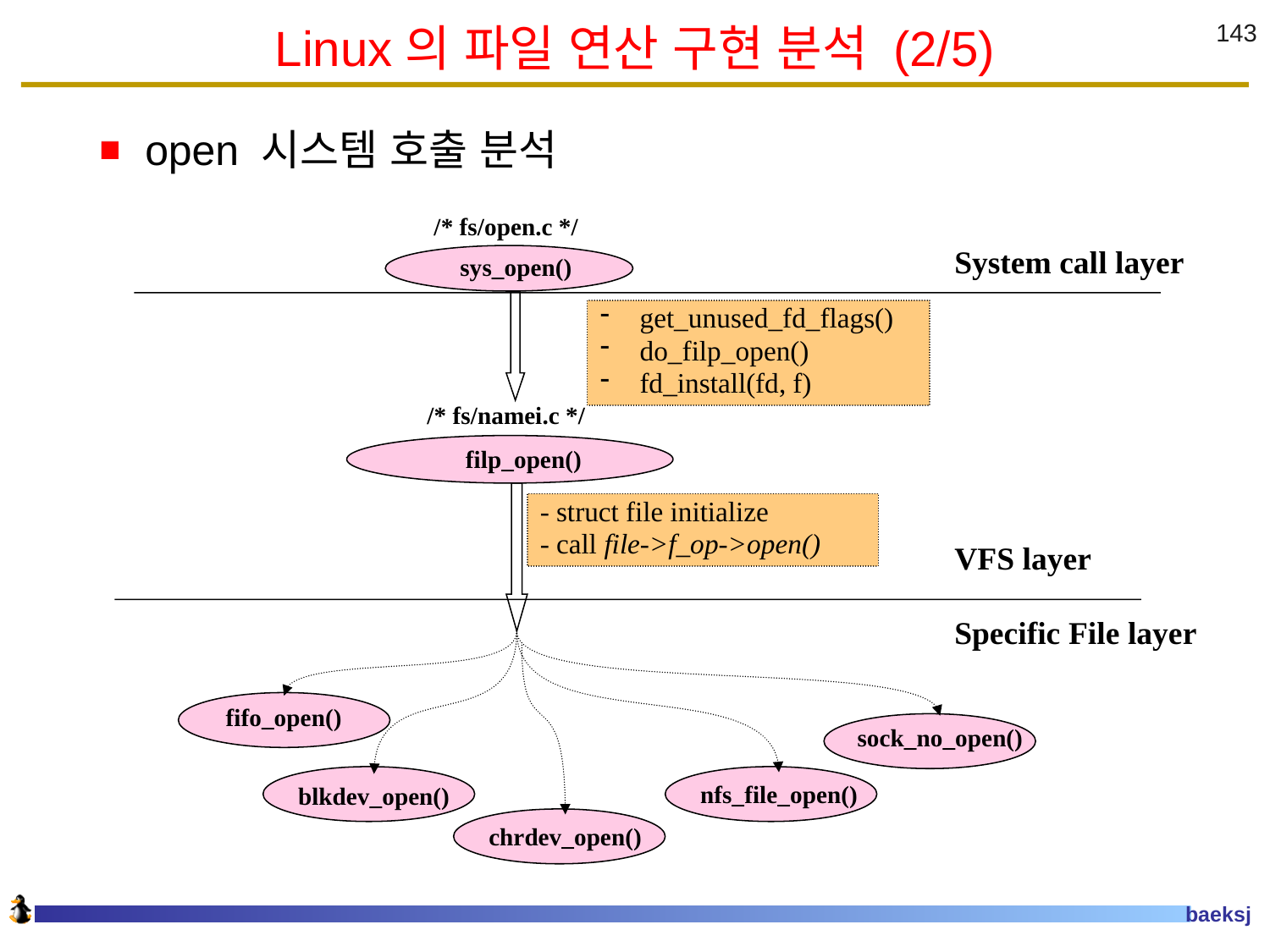

# Linux의 파일 연산 구현 분석 (2/5)
143
open 시스템 호출 분석
/* fs/open.c */
System call layer
     sys_open()

get_unused_fd_flags()
do_filp_open()
fd_install(fd, f)
 /* fs/namei.c */

filp_open()

- struct file initialize
- call file->f_op->open()
VFS layer

Specific File layer

fifo_open()

sock_no_open()

nfs_file_open()
blkdev_open()

chrdev_open()